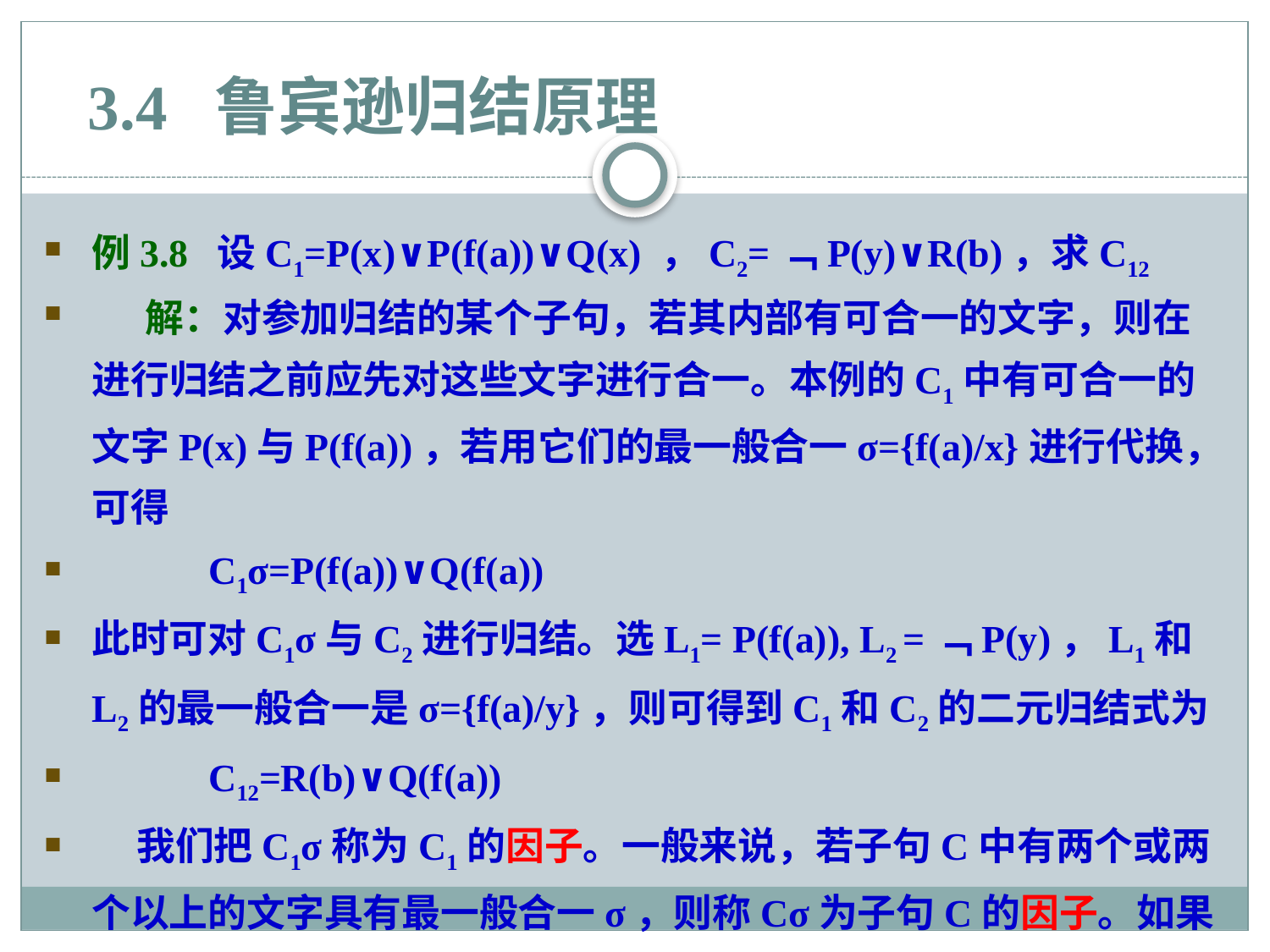

3.4  鲁宾逊归结原理
79
例3.8  设C1=P(x)∨P(f(a))∨Q(x) ，C2=﹁P(y)∨R(b)，求C12
     解：对参加归结的某个子句，若其内部有可合一的文字，则在进行归结之前应先对这些文字进行合一。本例的C1中有可合一的文字P(x)与P(f(a))，若用它们的最一般合一σ={f(a)/x}进行代换，可得
            C1σ=P(f(a))∨Q(f(a))
此时可对C1σ与C2进行归结。选L1= P(f(a)), L2 =﹁P(y)，L1和L2的最一般合一是σ={f(a)/y}，则可得到C1和C2的二元归结式为
            C12=R(b)∨Q(f(a))
    我们把C1σ称为C1的因子。一般来说，若子句C中有两个或两个以上的文字具有最一般合一σ，则称Cσ为子句C的因子。如果Cσ是一个单文字，则称它为C的单元因子。